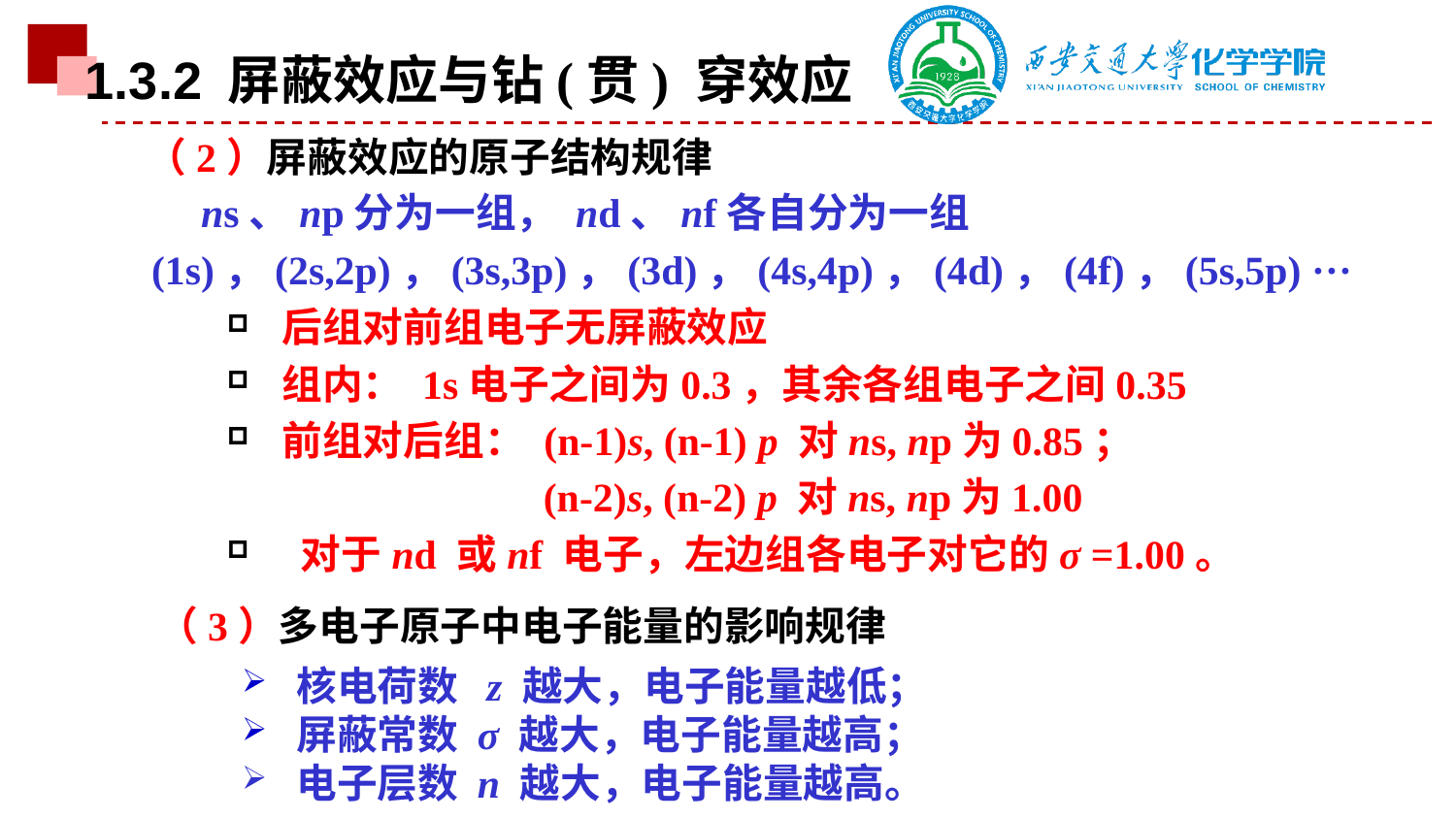

1.3.2 屏蔽效应与钻(贯) 穿效应
（2）屏蔽效应的原子结构规律

ns、np分为一组， nd、nf各自分为一组
(1s)，(2s,2p)，(3s,3p)，(3d)，(4s,4p)，(4d)，(4f)，(5s,5p) ···
后组对前组电子无屏蔽效应
组内： 1s电子之间为0.3，其余各组电子之间0.35
前组对后组： (n-1)s, (n-1) p 对ns, np为0.85；
                               (n-2)s, (n-2) p 对ns, np为1.00
 对于nd 或nf 电子，左边组各电子对它的σ =1.00。
（3）多电子原子中电子能量的影响规律

核电荷数  z 越大，电子能量越低；
屏蔽常数 σ 越大，电子能量越高；
电子层数 n 越大，电子能量越高。